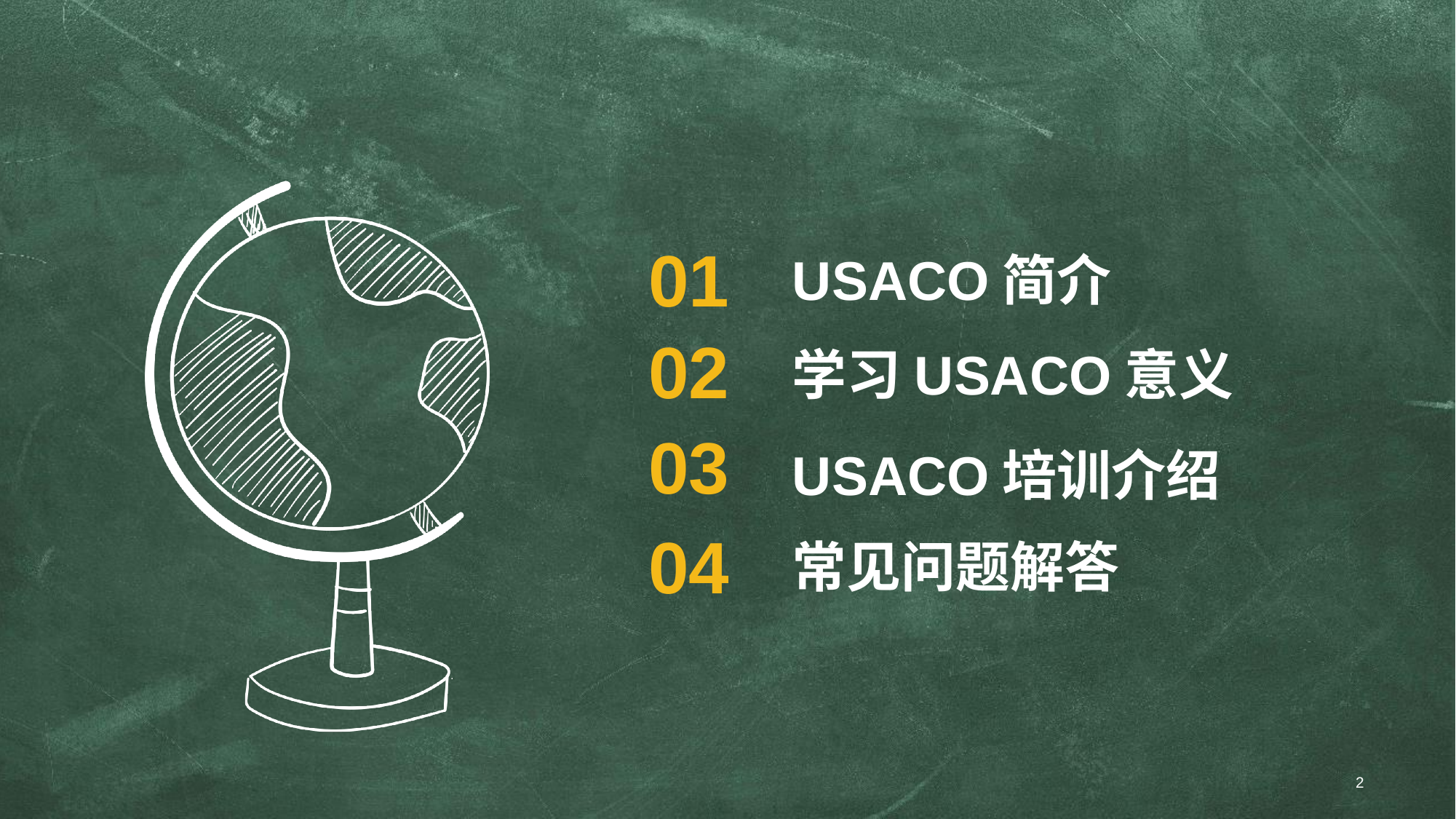

01
# USACO简介
02
学习USACO意义
03
USACO培训介绍
04
常见问题解答
2